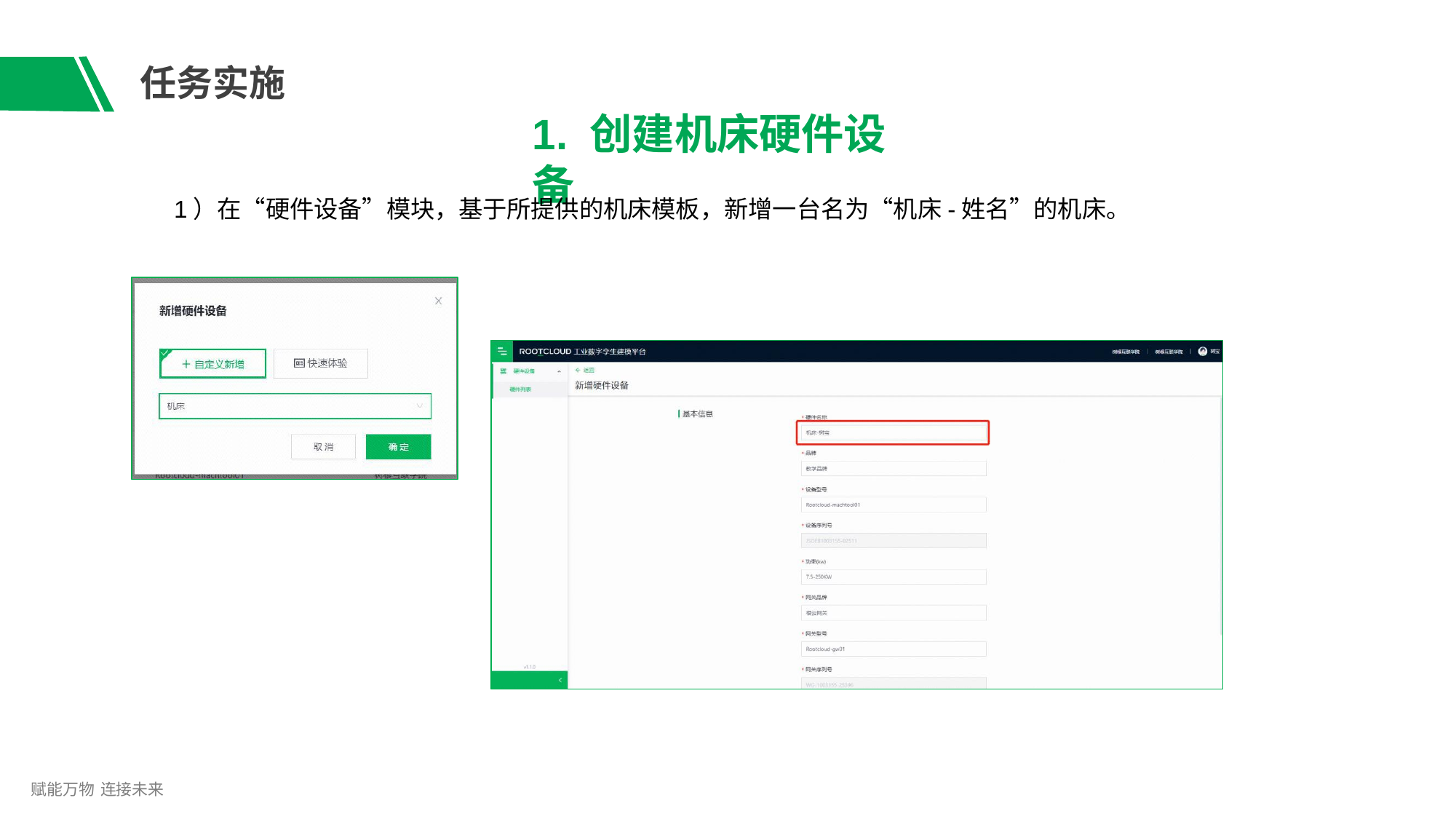

# 任务实施
1. 创建机床硬件设备
1）在“硬件设备”模块，基于所提供的机床模板，新增一台名为“机床-姓名”的机床。

赋能万物 连接未来